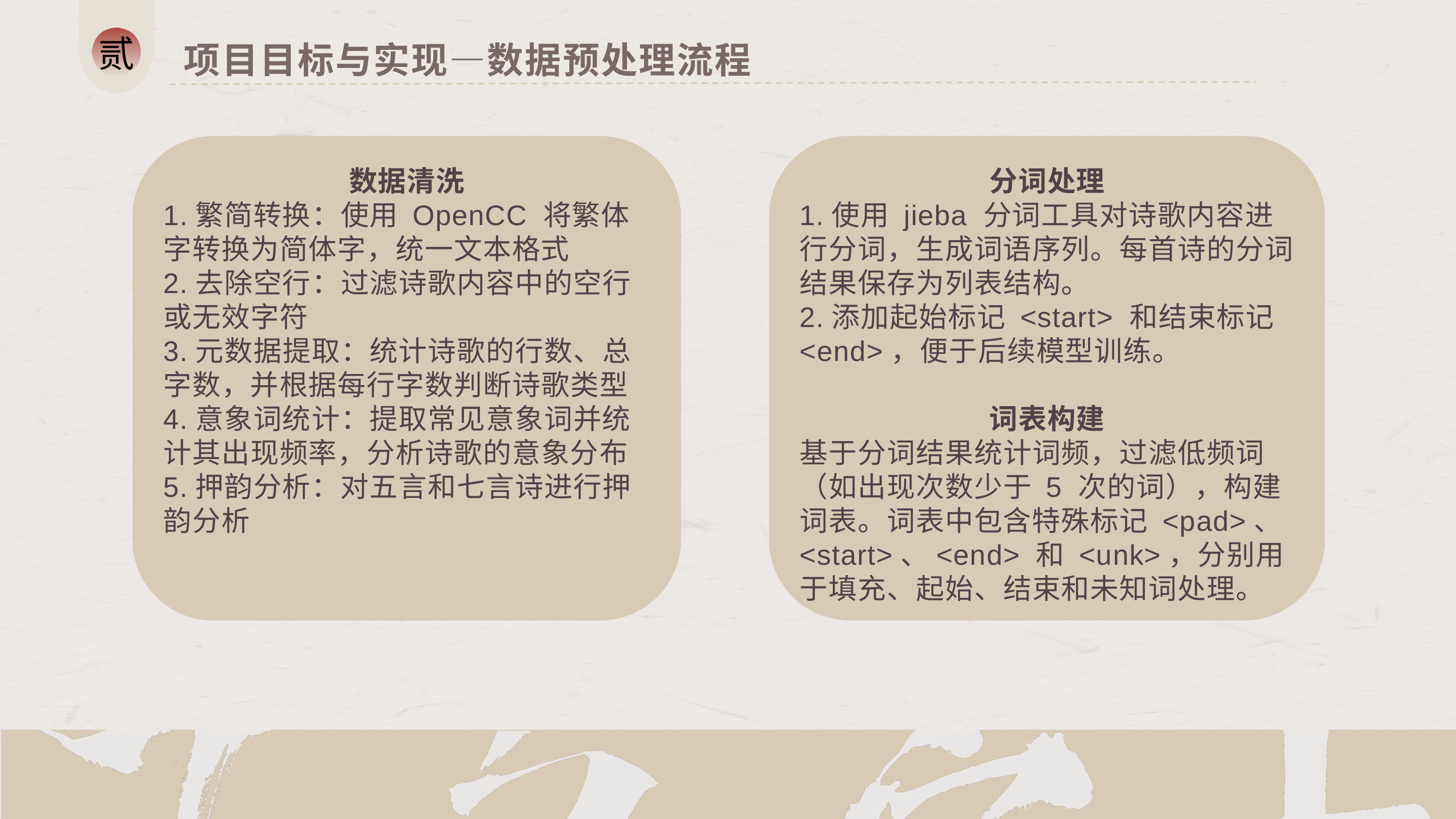

贰
项目目标与实现—数据预处理流程
分词处理
1.使用 jieba 分词工具对诗歌内容进行分词，生成词语序列。每首诗的分词结果保存为列表结构。
2.添加起始标记 <start> 和结束标记 <end>，便于后续模型训练。

词表构建
基于分词结果统计词频，过滤低频词（如出现次数少于 5 次的词），构建词表。词表中包含特殊标记 <pad>、<start>、<end> 和 <unk>，分别用于填充、起始、结束和未知词处理。

数据清洗
1.繁简转换：使用 OpenCC 将繁体字转换为简体字，统一文本格式
2.去除空行：过滤诗歌内容中的空行或无效字符
3.元数据提取：统计诗歌的行数、总字数，并根据每行字数判断诗歌类型
4.意象词统计：提取常见意象词并统计其出现频率，分析诗歌的意象分布
5.押韵分析：对五言和七言诗进行押韵分析